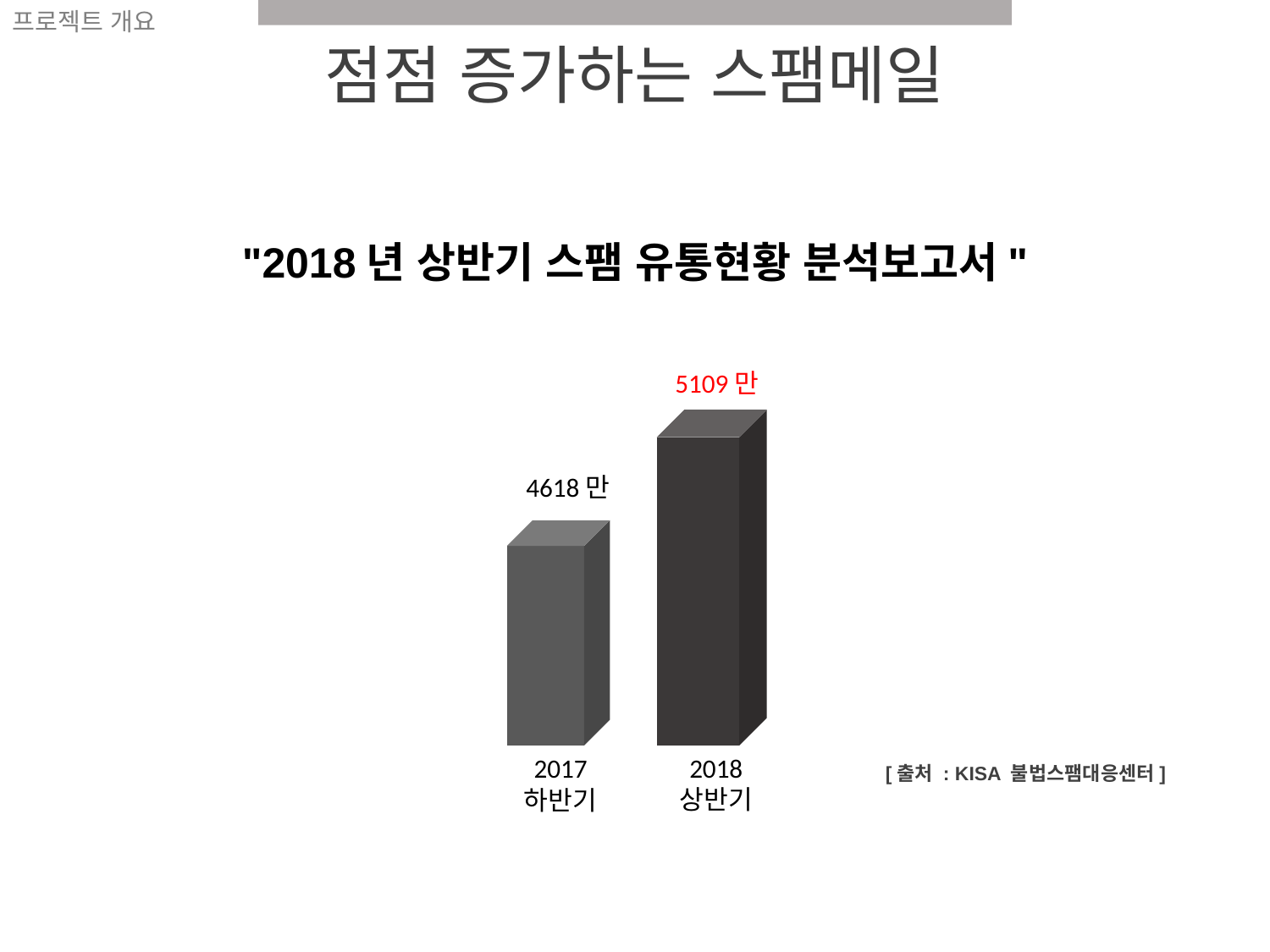

프로젝트 개요

# 점점 증가하는 스팸메일
"2018년 상반기 스팸 유통현황 분석보고서"
5109만

4618만

2018 상반기
2017 하반기
[출처 : KISA 불법스팸대응센터]